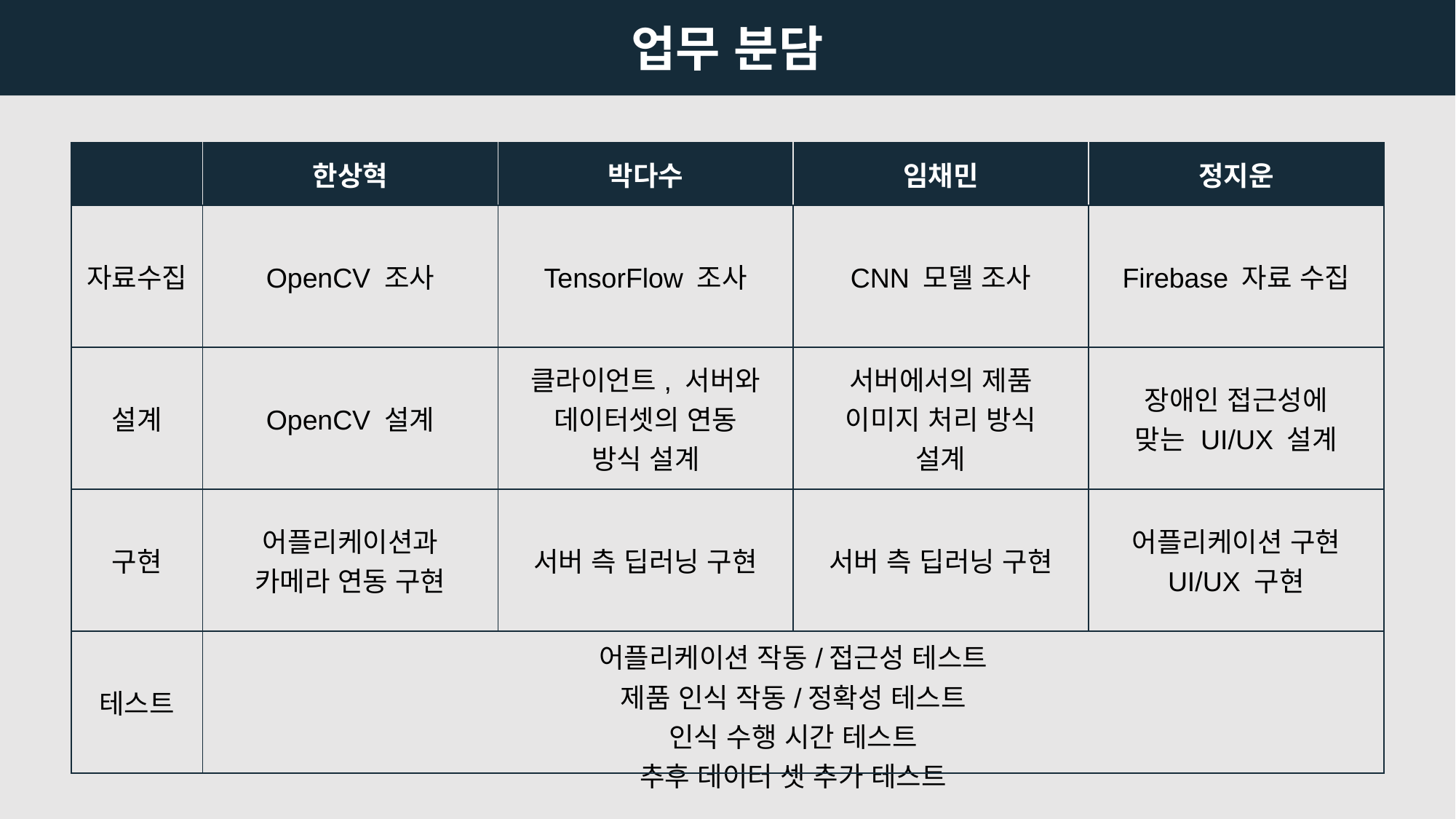

업무 분담
|  | 한상혁 | 박다수 | 임채민 | 정지운 |
| --- | --- | --- | --- | --- |
| 자료수집 | OpenCV 조사 | TensorFlow 조사 | CNN 모델 조사 | Firebase 자료 수집 |
| 설계 | OpenCV 설계 | 클라이언트, 서버와 데이터셋의 연동 방식 설계 | 서버에서의 제품 이미지 처리 방식 설계 | 장애인 접근성에 맞는 UI/UX 설계 |
| 구현 | 어플리케이션과 카메라 연동 구현 | 서버 측 딥러닝 구현 | 서버 측 딥러닝 구현 | 어플리케이션 구현 UI/UX 구현 |
| 테스트 | 어플리케이션 작동/접근성 테스트 제품 인식 작동/정확성 테스트 인식 수행 시간 테스트 추후 데이터 셋 추가 테스트 |  |  |  |